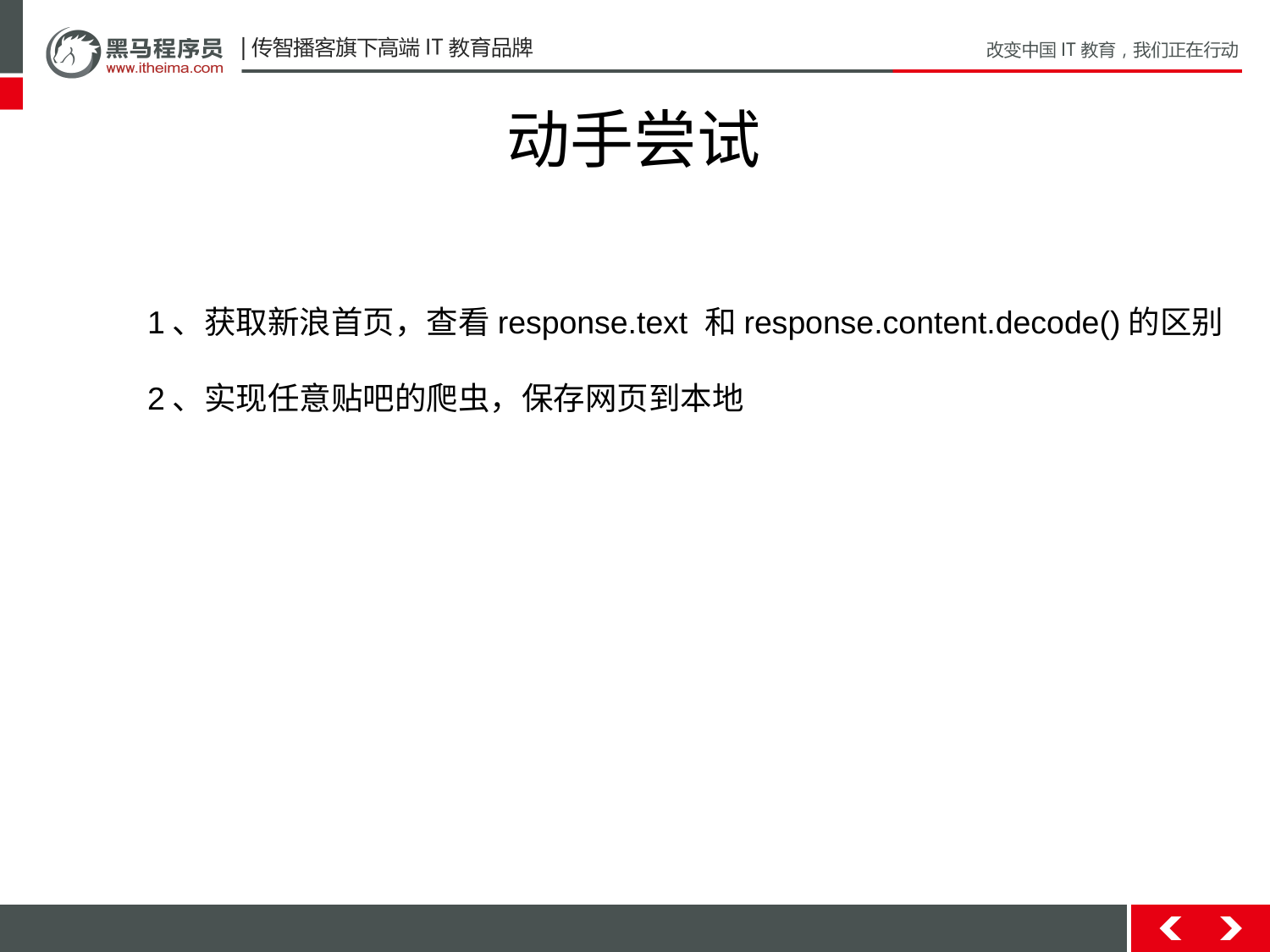

# 动手尝试
1、获取新浪首页，查看response.text 和response.content.decode()的区别

2、实现任意贴吧的爬虫，保存网页到本地